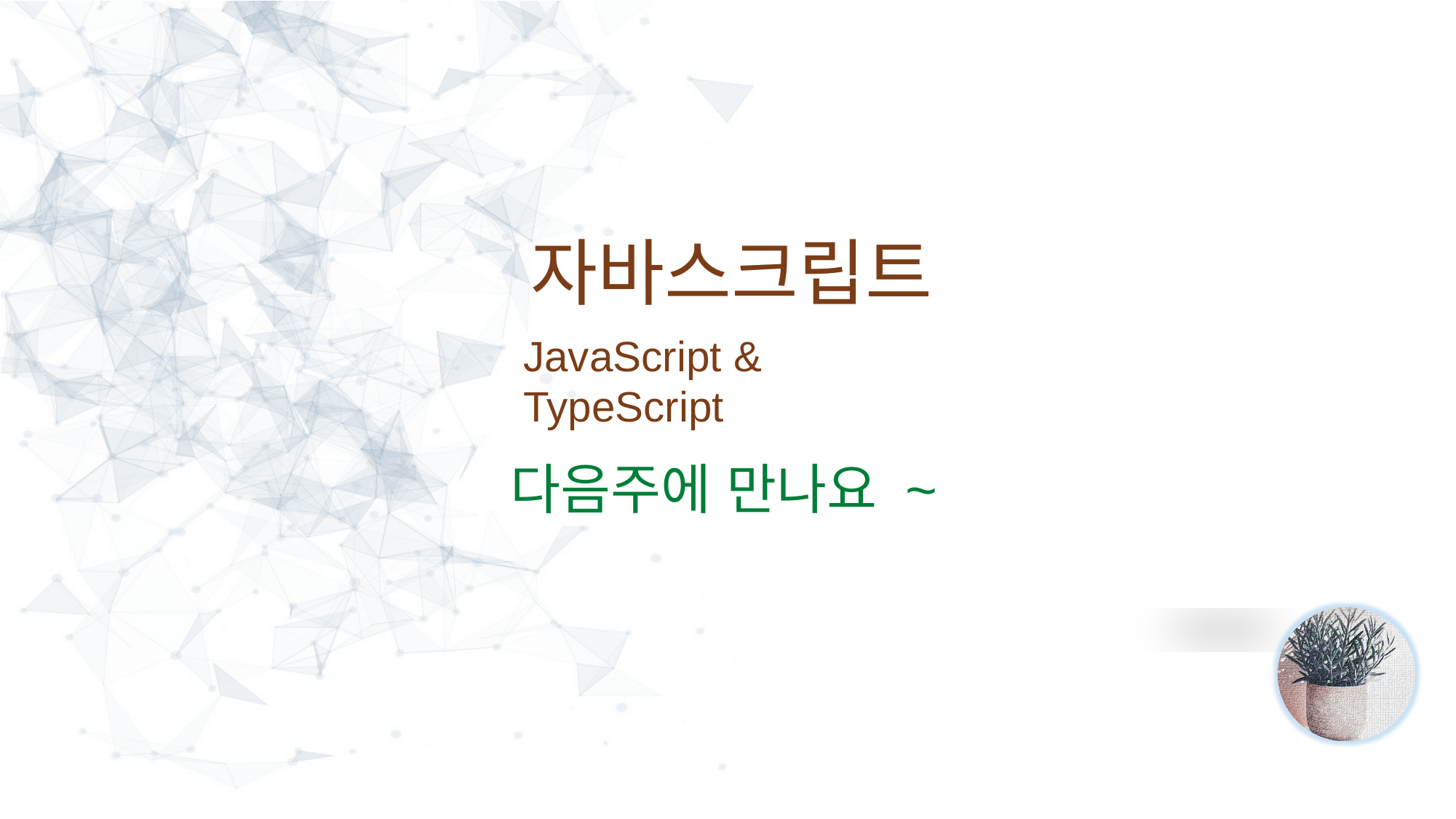

자바스크립트
JavaScript & TypeScript
다음주에 만나요 ~